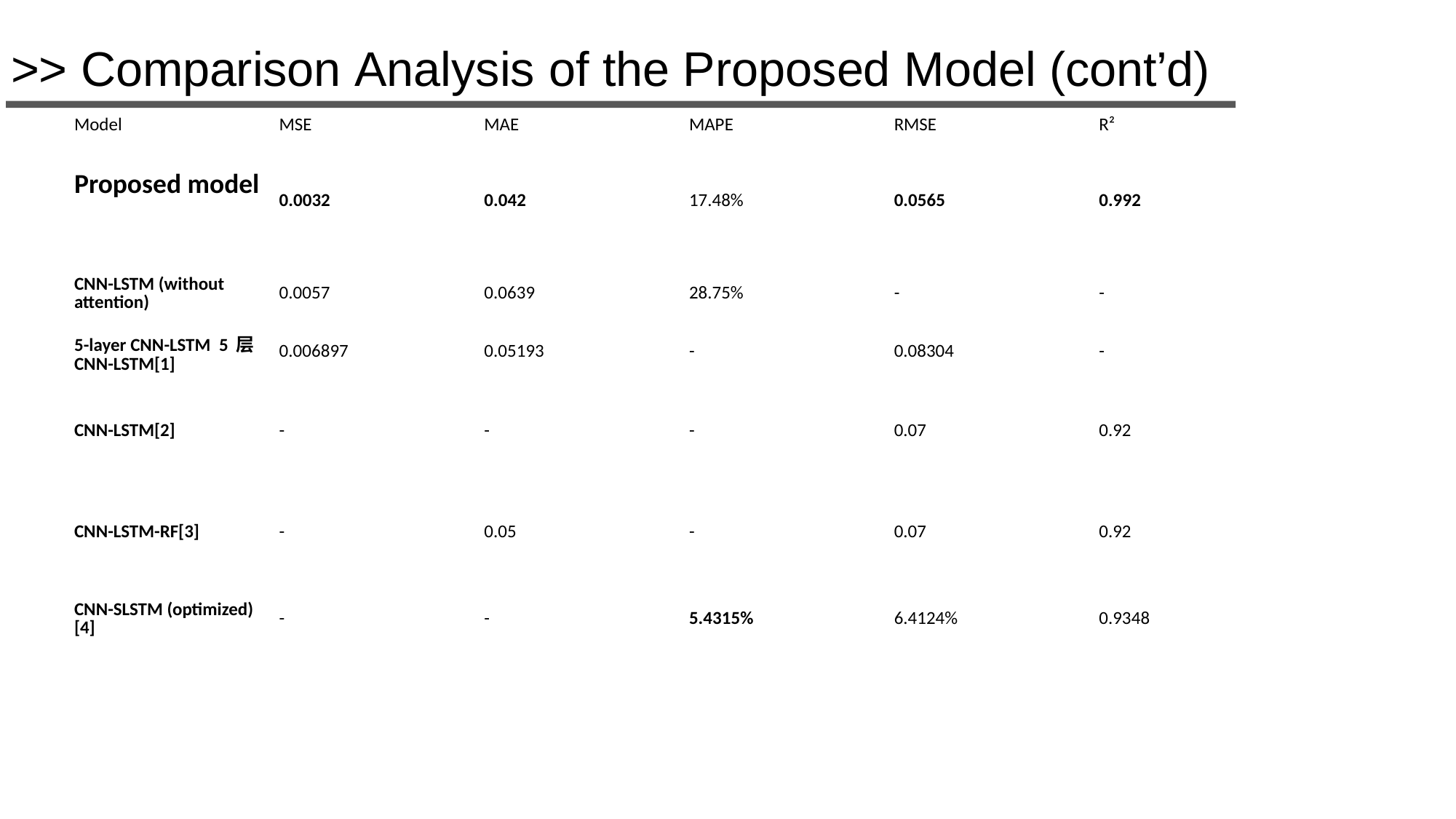

# >> Comparison Analysis of the Proposed Model (cont’d)

| Model | MSE | MAE | MAPE | RMSE | R² |
| --- | --- | --- | --- | --- | --- |
| Proposed model | 0.0032 | 0.042 | 17.48% | 0.0565 | 0.992 |
| CNN-LSTM (without attention) | 0.0057 | 0.0639 | 28.75% | - | - |
| 5-layer CNN-LSTM  5 层 CNN-LSTM[1] | 0.006897 | 0.05193 | - | 0.08304 | - |
| CNN-LSTM[2] | - | - | - | 0.07 | 0.92 |
| CNN-LSTM-RF[3] | - | 0.05 | - | 0.07 | 0.92 |
| CNN-SLSTM (optimized)[4] | - | - | 5.4315% | 6.4124% | 0.9348 |